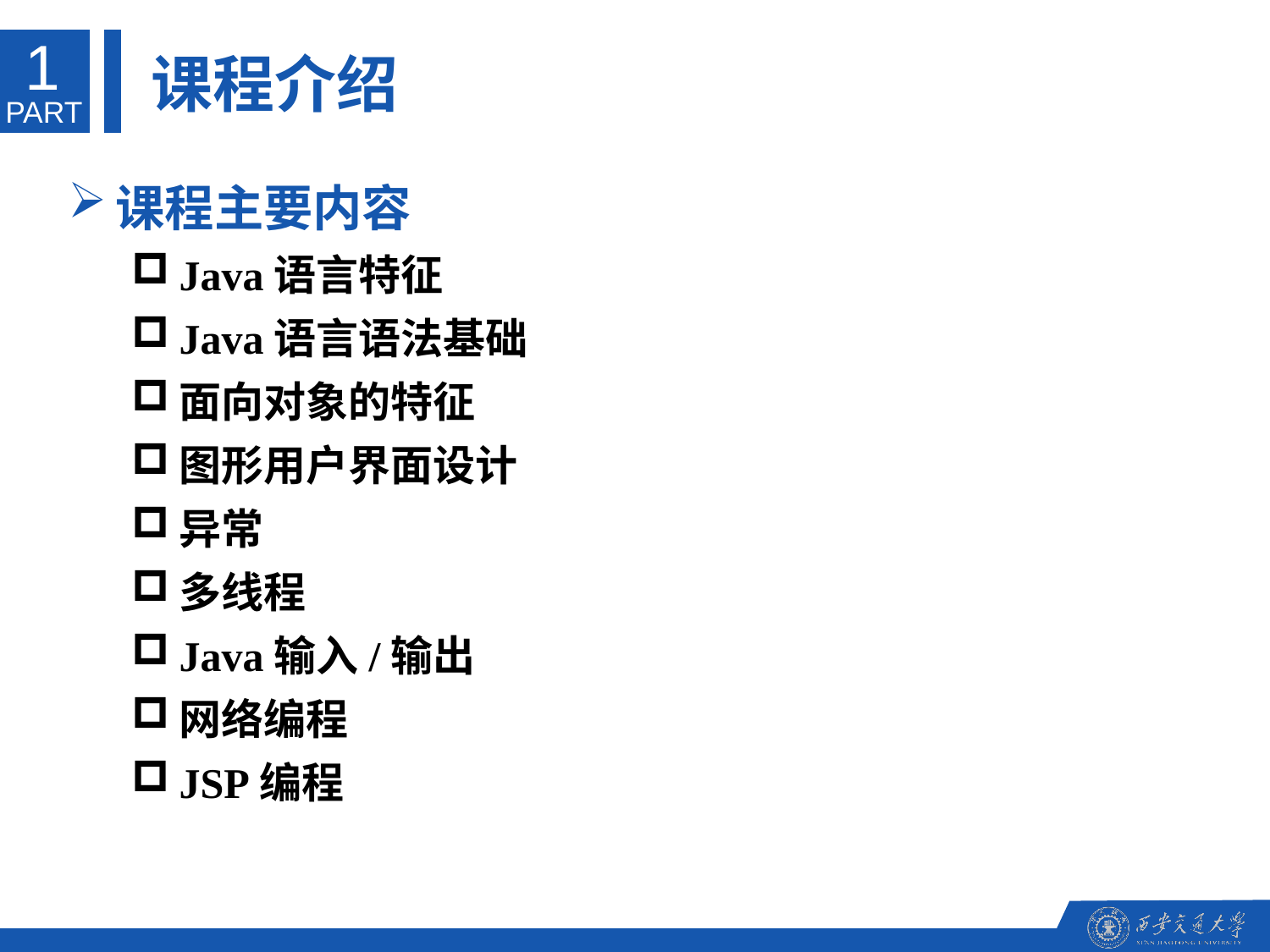

1
课程介绍
PART
课程主要内容
Java语言特征
Java语言语法基础
面向对象的特征
图形用户界面设计
异常
多线程
Java输入/输出
网络编程
JSP编程